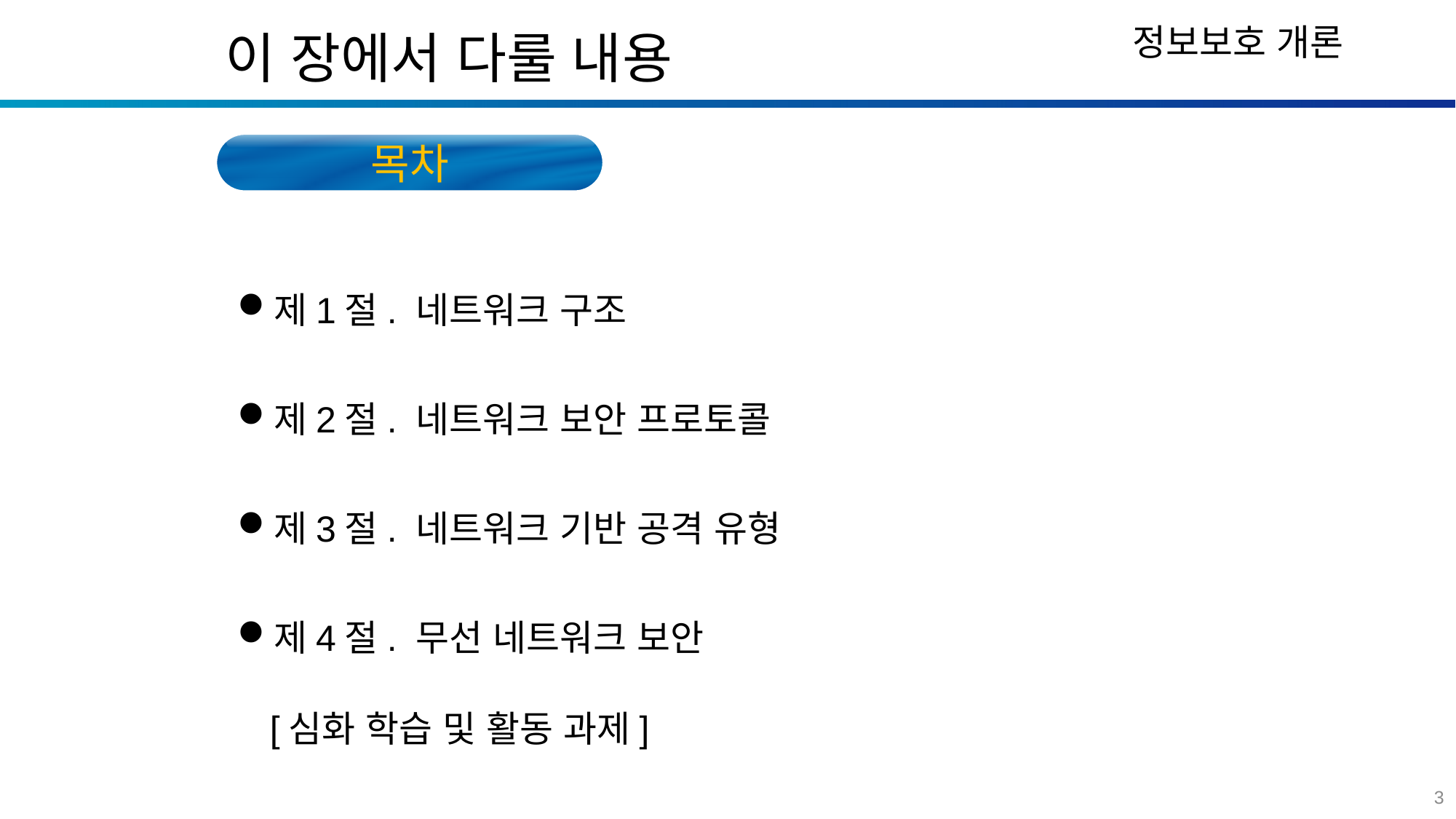

이 장에서 다룰 내용
목차

제1절. 네트워크 구조
제2절. 네트워크 보안 프로토콜
제3절. 네트워크 기반 공격 유형
제4절. 무선 네트워크 보안

[심화 학습 및 활동 과제]
3